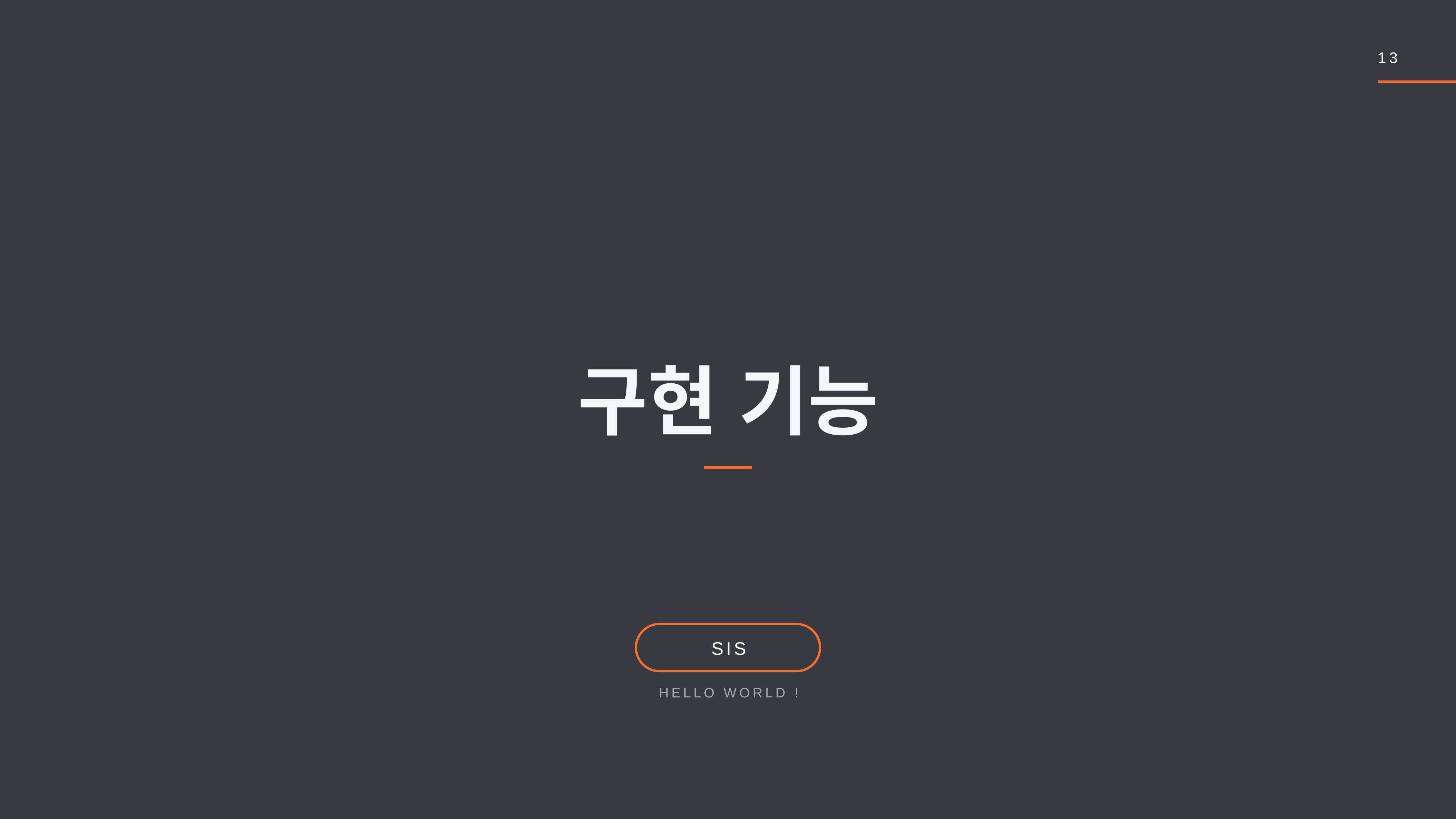

13
구현 기능

SIS
Hello World !